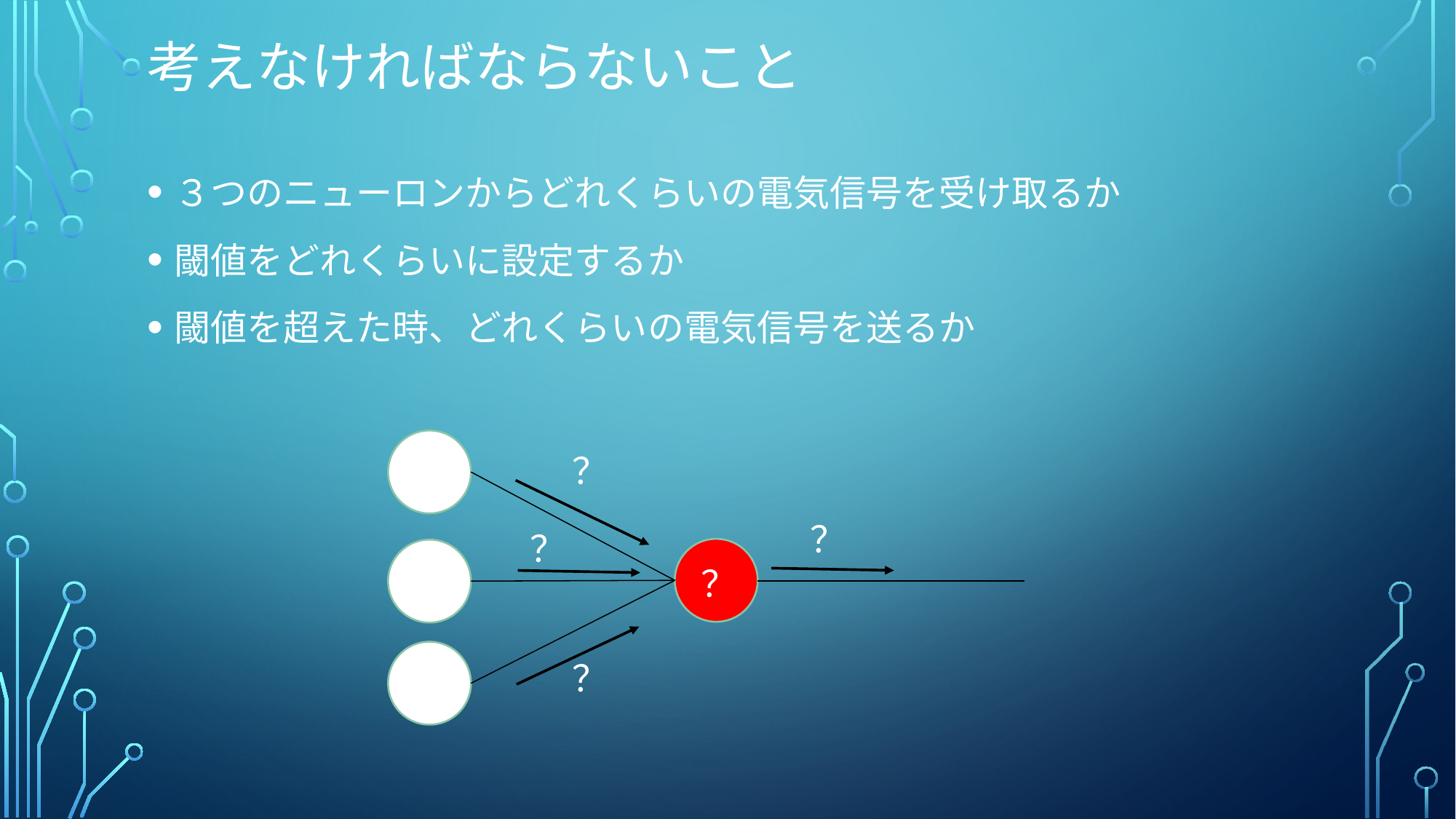

# 考えなければならないこと

３つのニューロンからどれくらいの電気信号を受け取るか
閾値をどれくらいに設定するか
閾値を超えた時、どれくらいの電気信号を送るか

？
？
？

？

？